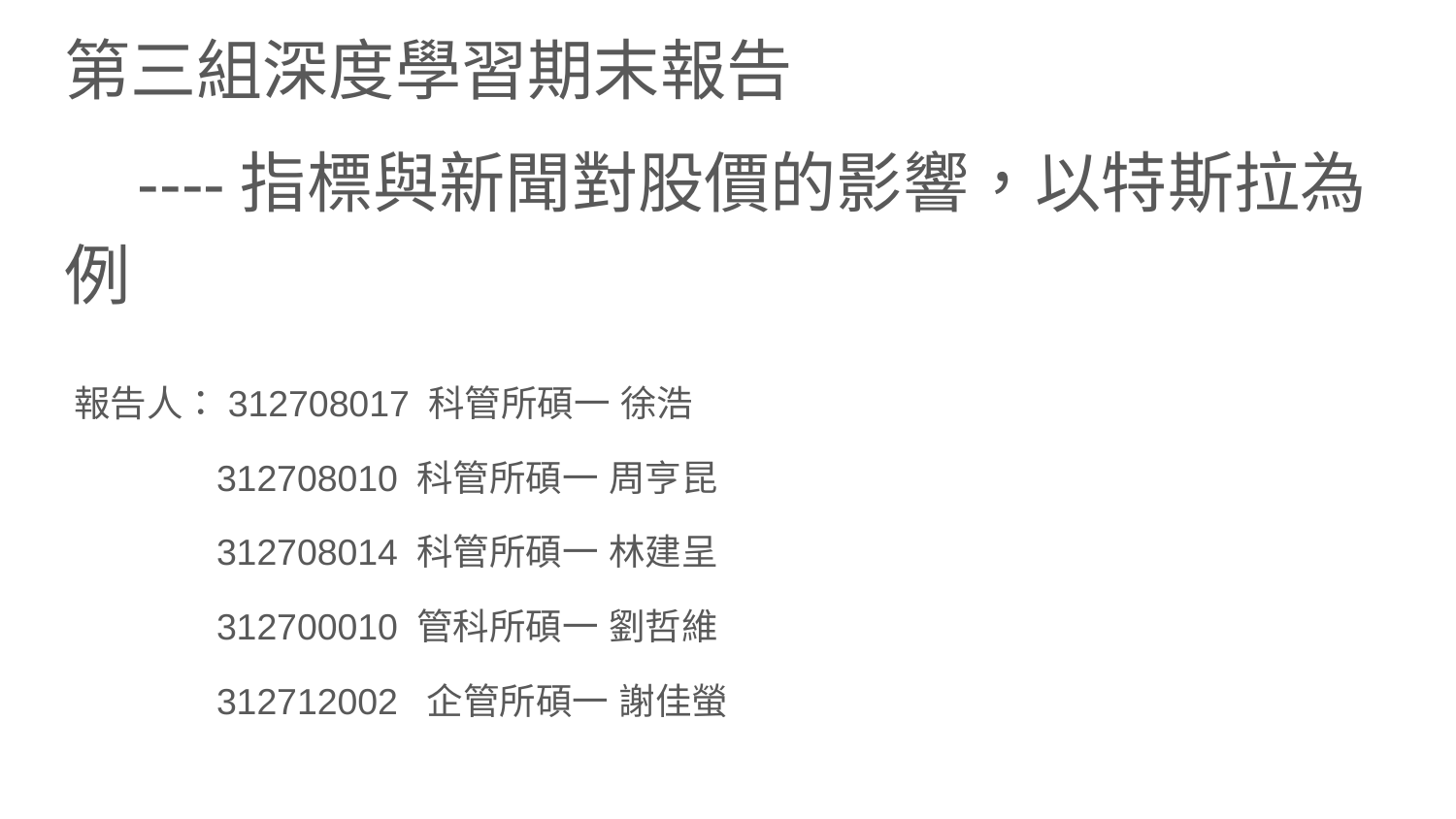

# 第三組深度學習期末報告
----指標與新聞對股價的影響，以特斯拉為例
報告人：312708017 科管所碩一 徐浩
              312708010 科管所碩一 周亨昆
              312708014 科管所碩一 林建呈
              312700010 管科所碩一 劉哲維
              312712002  企管所碩一 謝佳螢